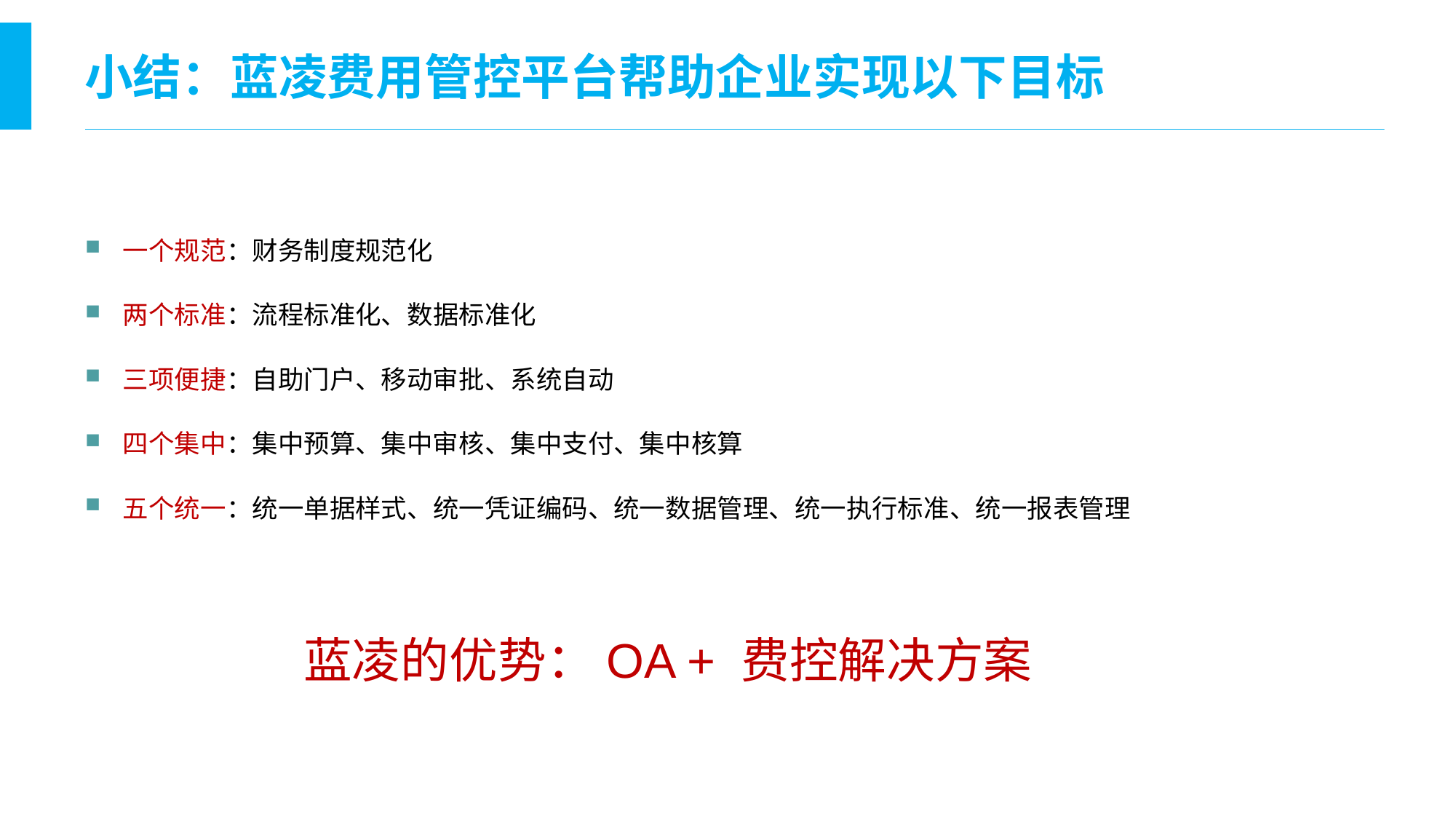

小结：蓝凌费用管控平台帮助企业实现以下目标
 一个规范：财务制度规范化

 两个标准：流程标准化、数据标准化

 三项便捷：自助门户、移动审批、系统自动

 四个集中：集中预算、集中审核、集中支付、集中核算

 五个统一：统一单据样式、统一凭证编码、统一数据管理、统一执行标准、统一报表管理
蓝凌的优势：OA + 费控解决方案